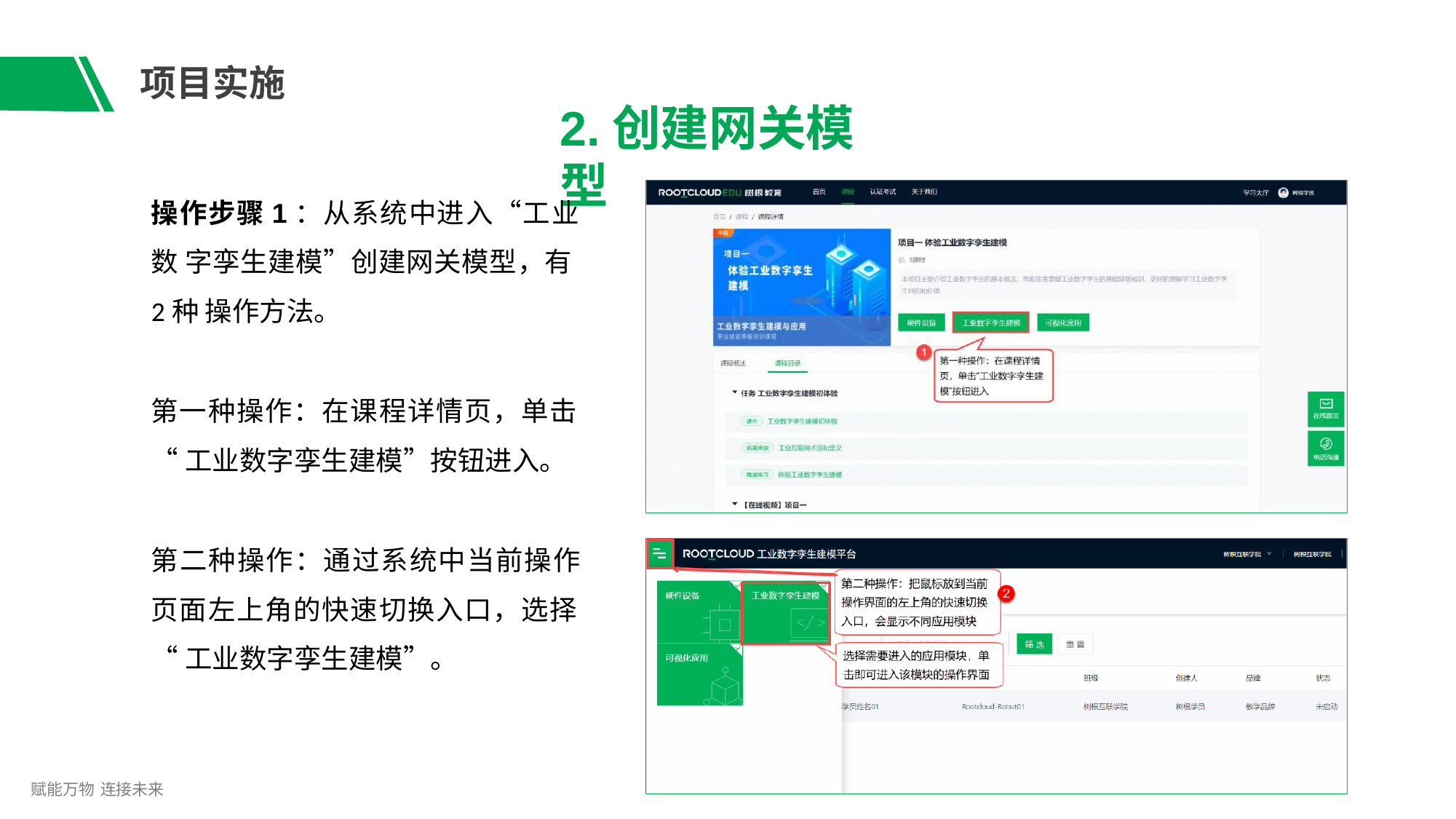

# 项目实施
2.创建网关模型
操作步骤1：从系统中进入“工业数 字孪生建模”创建网关模型，有2种 操作方法。

第一种操作：在课程详情页，单击
“工业数字孪生建模”按钮进入。

第二种操作：通过系统中当前操作 页面左上角的快速切换入口，选择
“工业数字孪生建模”。

赋能万物 连接未来